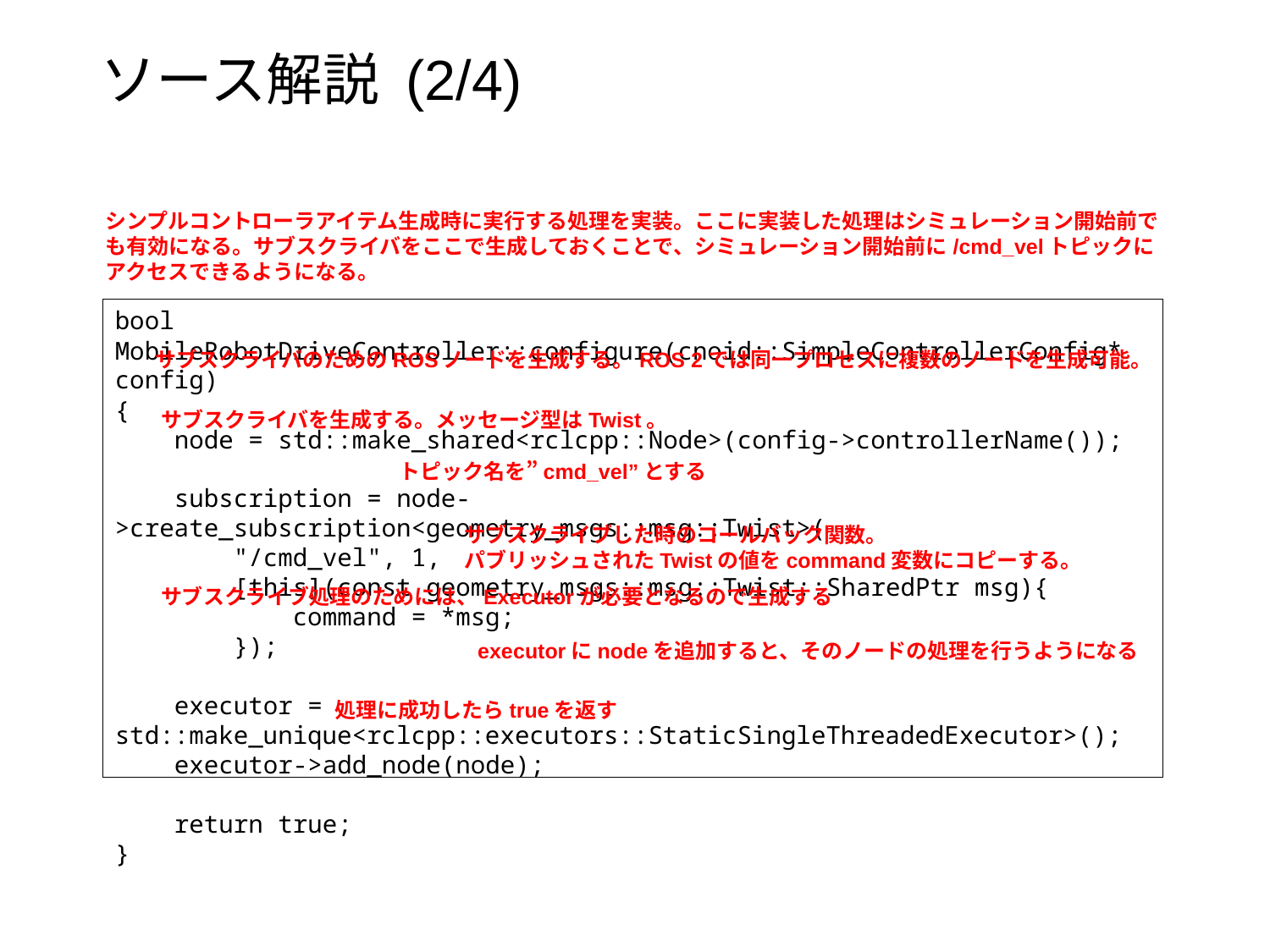

# ソース解説 (2/4)
シンプルコントローラアイテム生成時に実行する処理を実装。ここに実装した処理はシミュレーション開始前で
も有効になる。サブスクライバをここで生成しておくことで、シミュレーション開始前に/cmd_velトピックに
アクセスできるようになる。
bool MobileRobotDriveController::configure(cnoid::SimpleControllerConfig* config)
{
    node = std::make_shared<rclcpp::Node>(config->controllerName());

    subscription = node->create_subscription<geometry_msgs::msg::Twist>(
        "/cmd_vel", 1,
        [this](const geometry_msgs::msg::Twist::SharedPtr msg){
            command = *msg;
        });

    executor = std::make_unique<rclcpp::executors::StaticSingleThreadedExecutor>();
    executor->add_node(node);

    return true;
}

サブスクライバのためのROSノードを生成する。ROS 2では同一プロセスに複数のノードを生成可能。
サブスクライバを生成する。メッセージ型はTwist。
トピック名を”cmd_vel”とする
サブスクライブした時のコールバック関数。
パブリッシュされたTwistの値をcommand変数にコピーする。
サブスクライブ処理のためには、Executorが必要となるので生成する
executorにnodeを追加すると、そのノードの処理を行うようになる
処理に成功したらtrueを返す